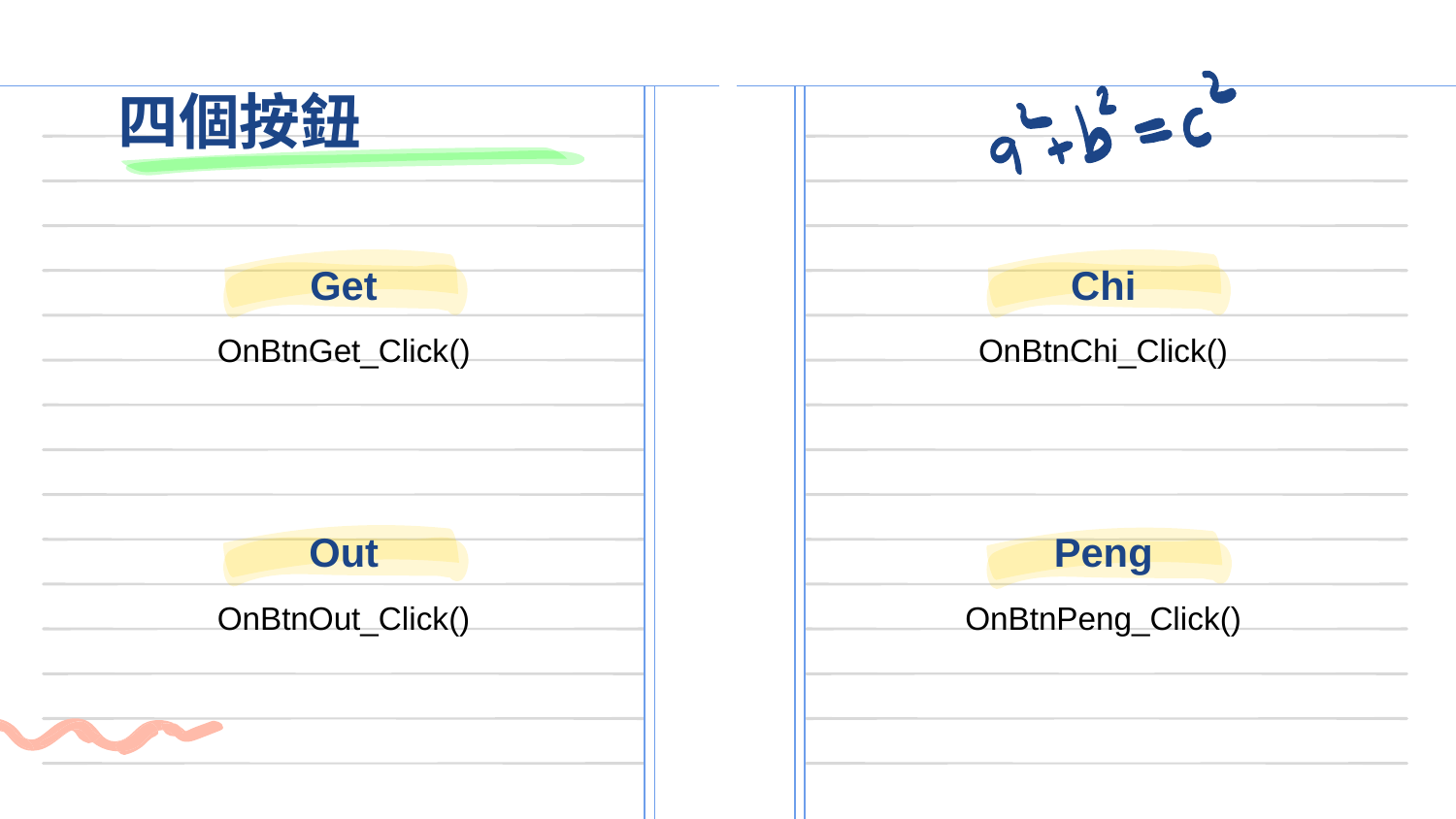

# 四個按鈕

Get
Chi
OnBtnGet_Click()
OnBtnChi_Click()

Out
Peng
OnBtnOut_Click()
OnBtnPeng_Click()